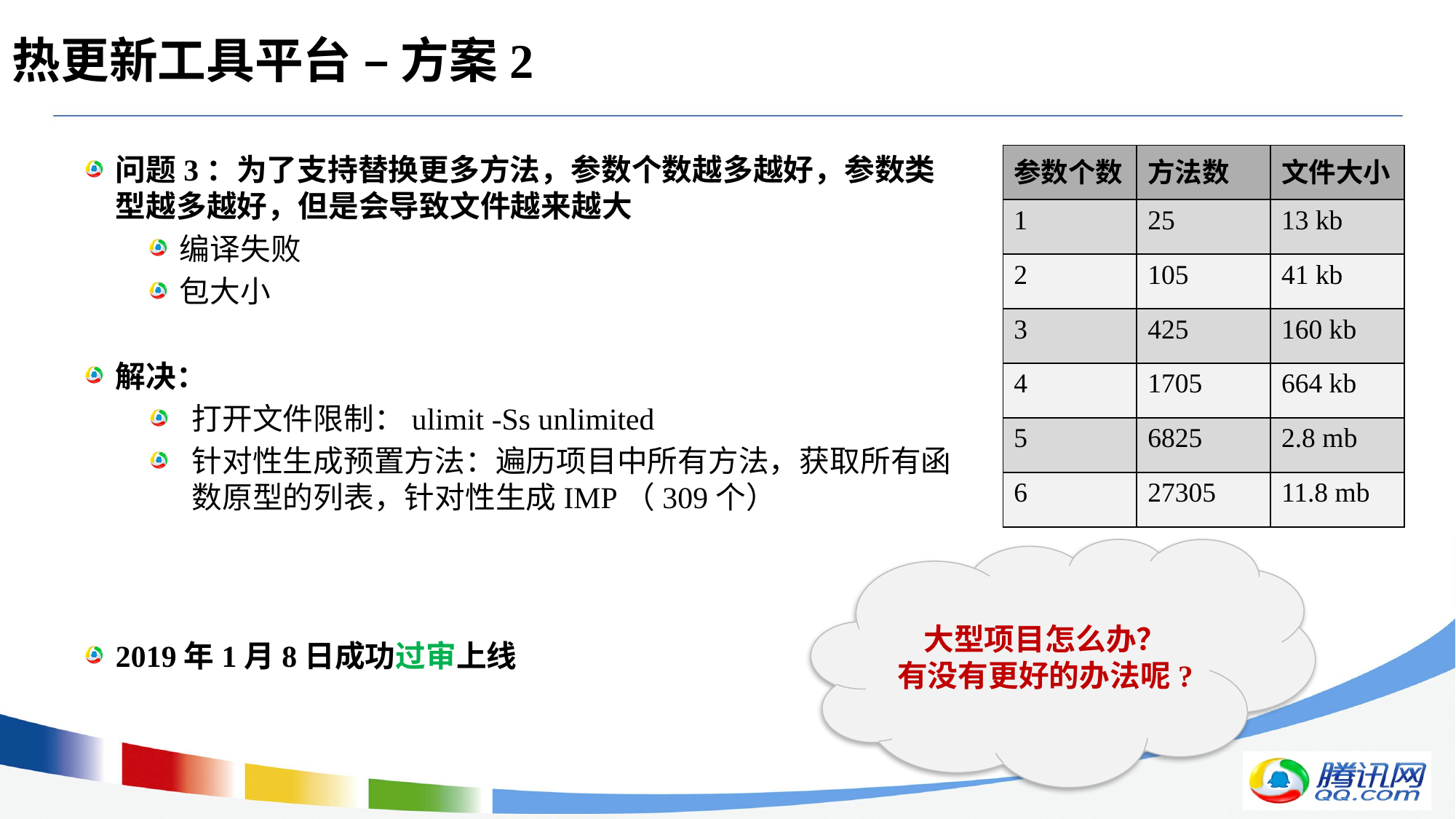

# 热更新工具平台 – 方案2
问题3：为了支持替换更多方法，参数个数越多越好，参数类型越多越好，但是会导致文件越来越大
编译失败
包大小

解决：
打开文件限制：ulimit -Ss unlimited
针对性生成预置方法：遍历项目中所有方法，获取所有函数原型的列表，针对性生成IMP（309个）

2019年1月8日成功过审上线

| 参数个数 | 方法数 | 文件大小 |
| --- | --- | --- |
| 1 | 25 | 13 kb |
| 2 | 105 | 41 kb |
| 3 | 425 | 160 kb |
| 4 | 1705 | 664 kb |
| 5 | 6825 | 2.8 mb |
| 6 | 27305 | 11.8 mb |
大型项目怎么办？
有没有更好的办法呢?